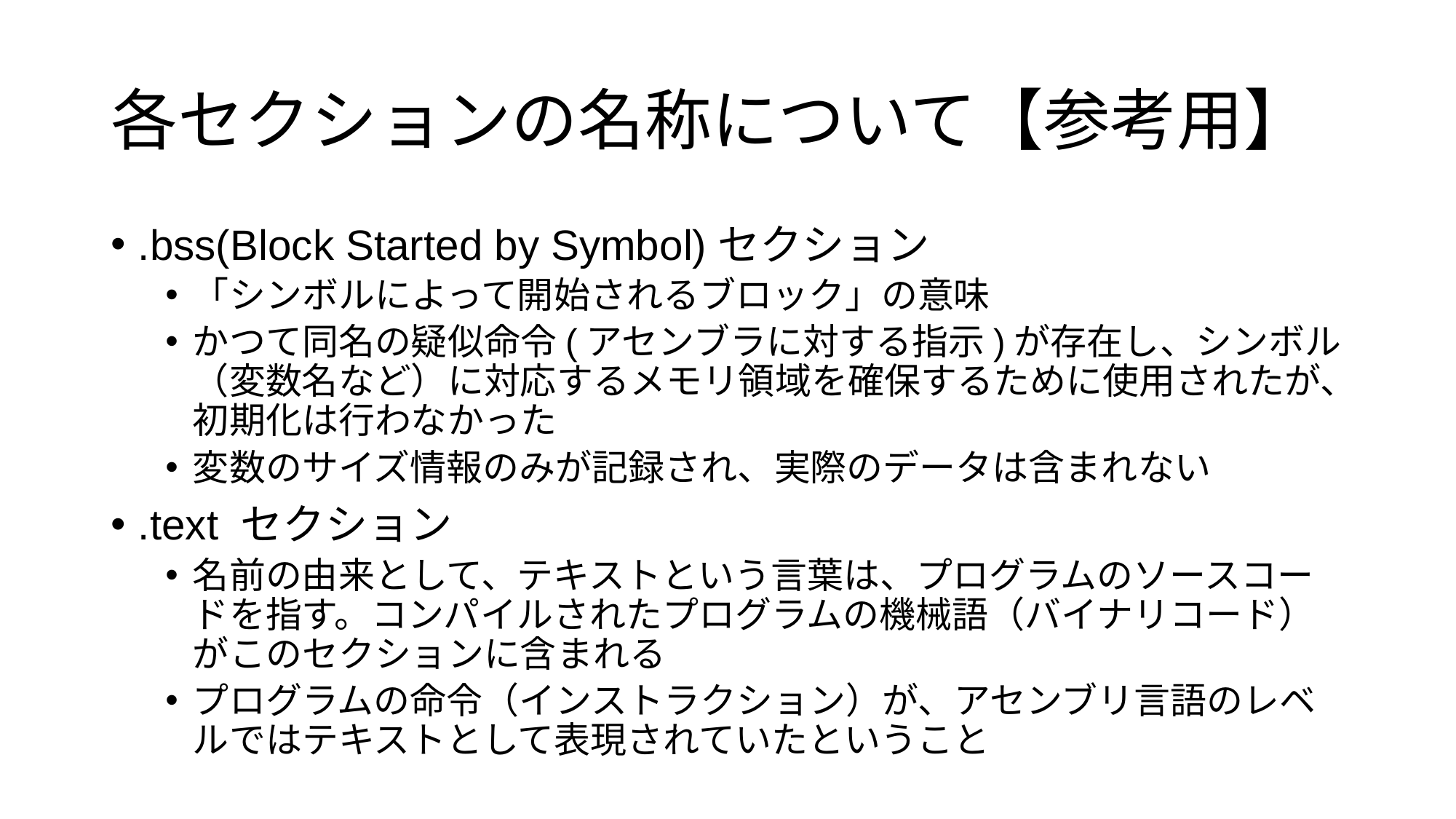

# 各セクションの名称について【参考用】
.bss(Block Started by Symbol)セクション
「シンボルによって開始されるブロック」の意味
かつて同名の疑似命令(アセンブラに対する指示)が存在し、シンボル（変数名など）に対応するメモリ領域を確保するために使用されたが、初期化は行わなかった
変数のサイズ情報のみが記録され、実際のデータは含まれない
.text セクション
名前の由来として、テキストという言葉は、プログラムのソースコードを指す。コンパイルされたプログラムの機械語（バイナリコード）がこのセクションに含まれる
プログラムの命令（インストラクション）が、アセンブリ言語のレベルではテキストとして表現されていたということ